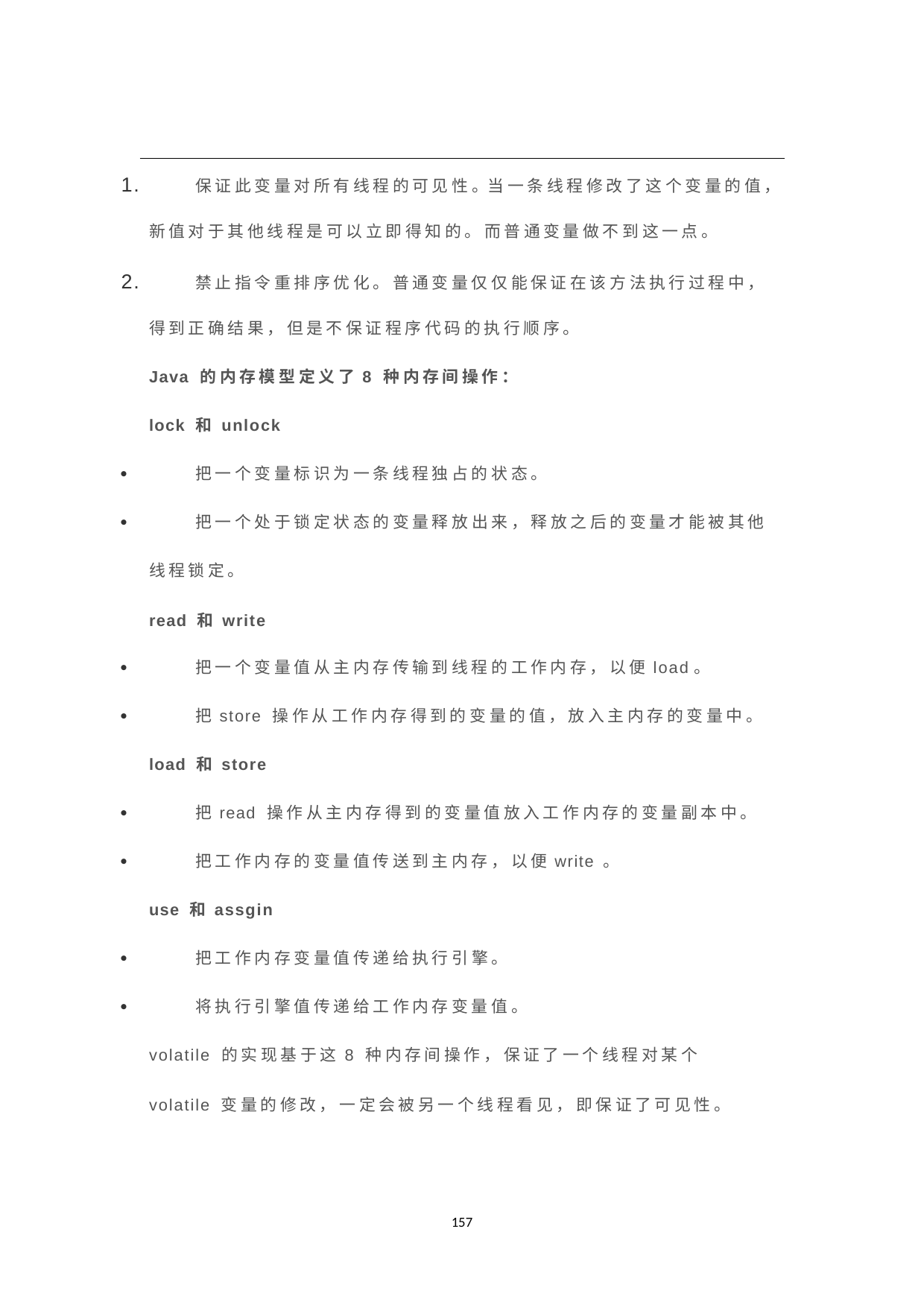

1.
保证此变量对所有线程的可见性 。当 一条线程修改了这个变量的值，
新值对于其他线程是可以立即得知的。 而普通变量做不到这一点。
2.
禁止指令重排序优化。 普通变量仅仅能保证在该方法执行过程中，
得到正确结果， 但是不保证程序代码的执行顺序。
Java 的内存模型定义了 8 种内存间操作：  lock 和 unlock
把一个变量标识为一条线程独占的状态。
•
把一个处于锁定状态的变量释放出来， 释放之后的变量才能被其他
•
线程锁定。

read 和 write
把一个变量值从主内存传输到线程的工作内存， 以便 load。
•
把 store 操作从工作内存得到的变量的值， 放入主内存的变量中。
•
load 和 store
把 read 操作从主内存得到的变量值放入工作内存的变量副本中。
•
把工作内存的变量值传送到主内存， 以便 write 。
•
use 和 assgin
把工作内存变量值传递给执行引擎。
•
将执行引擎值传递给工作内存变量值。
•
volatile 的实现基于这 8 种内存间操作， 保证了一个线程对某个

volatile 变量的修改， 一定会被另一个线程看见， 即保证了可见性。
157